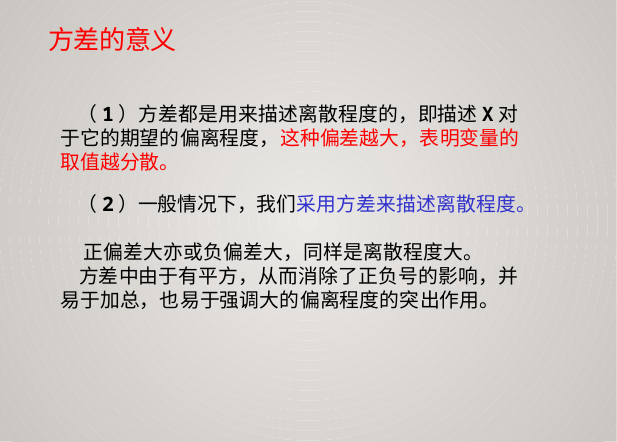

方差的意义
 （1）方差都是用来描述离散程度的，即描述X对于它的期望的偏离程度，这种偏差越大，表明变量的取值越分散。
 （2）一般情况下，我们采用方差来描述离散程度。
    正偏差大亦或负偏差大，同样是离散程度大。
   方差中由于有平方，从而消除了正负号的影响，并易于加总，也易于强调大的偏离程度的突出作用。